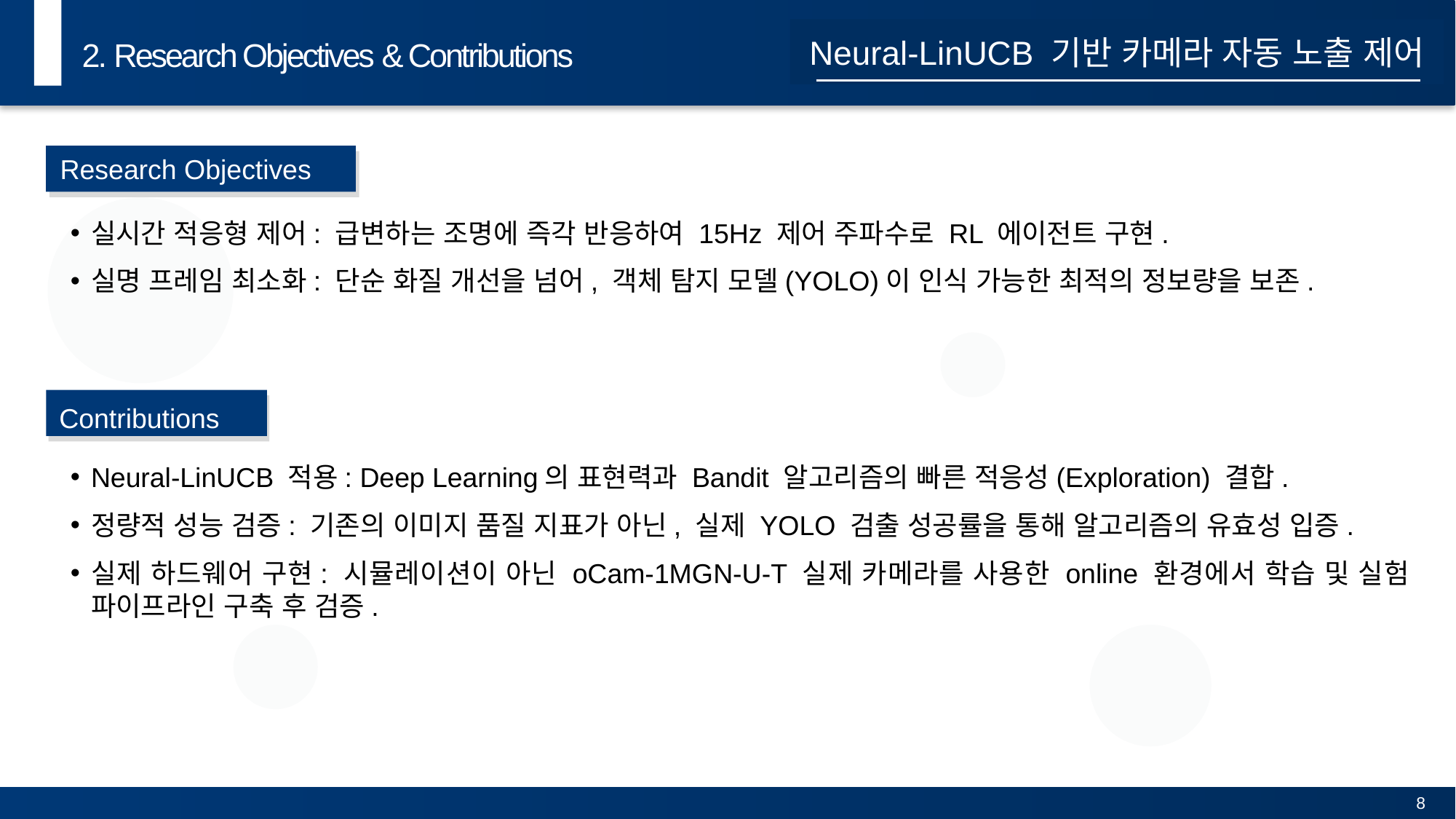

2. Research Objectives & Contributions
Neural-LinUCB 기반 카메라 자동 노출 제어

Research Objectives
실시간 적응형 제어: 급변하는 조명에 즉각 반응하여 15Hz 제어 주파수로 RL 에이전트 구현.
실명 프레임 최소화: 단순 화질 개선을 넘어, 객체 탐지 모델(YOLO)이 인식 가능한 최적의 정보량을 보존.

Contributions

Neural-LinUCB 적용: Deep Learning의 표현력과 Bandit 알고리즘의 빠른 적응성(Exploration) 결합.
정량적 성능 검증: 기존의 이미지 품질 지표가 아닌, 실제 YOLO 검출 성공률을 통해 알고리즘의 유효성 입증.
실제 하드웨어 구현: 시뮬레이션이 아닌 oCam-1MGN-U-T 실제 카메라를 사용한 online 환경에서 학습 및 실험 파이프라인 구축 후 검증.